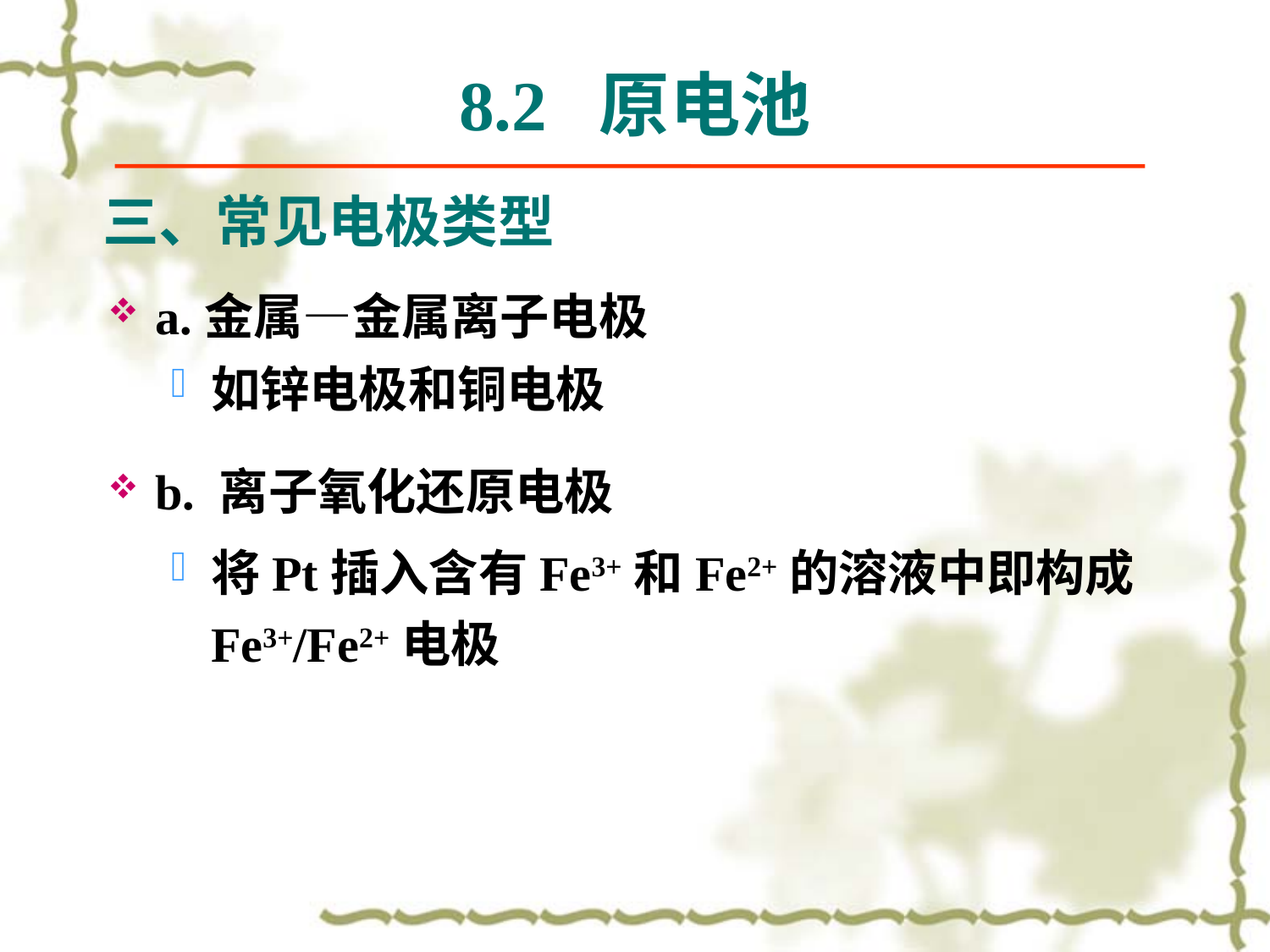

8.2  原电池

# 三、常见电极类型
a.金属―金属离子电极
如锌电极和铜电极
b. 离子氧化还原电极
将Pt插入含有Fe3+和Fe2+的溶液中即构成Fe3+/Fe2+电极